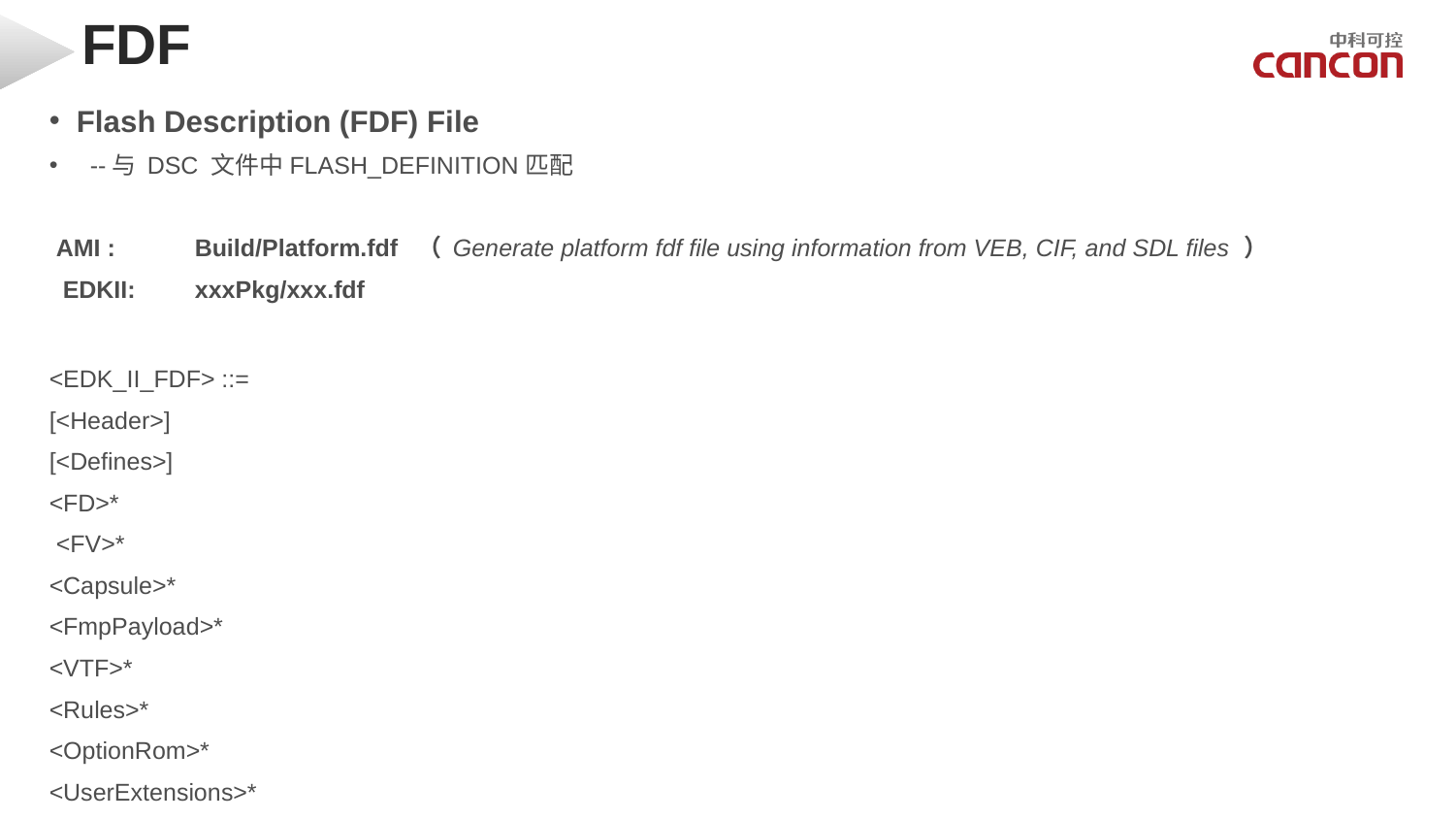

# FDF
Flash Description (FDF) File
  --与 DSC 文件中FLASH_DEFINITION匹配

 AMI : 	Build/Platform.fdf  （ Generate platform fdf file using information from VEB, CIF, and SDL files ）
  EDKII: 	xxxPkg/xxx.fdf

<EDK_II_FDF> ::=
[<Header>]
[<Defines>]
<FD>*
 <FV>*
<Capsule>*
<FmpPayload>*
<VTF>*
<Rules>*
<OptionRom>*
<UserExtensions>*